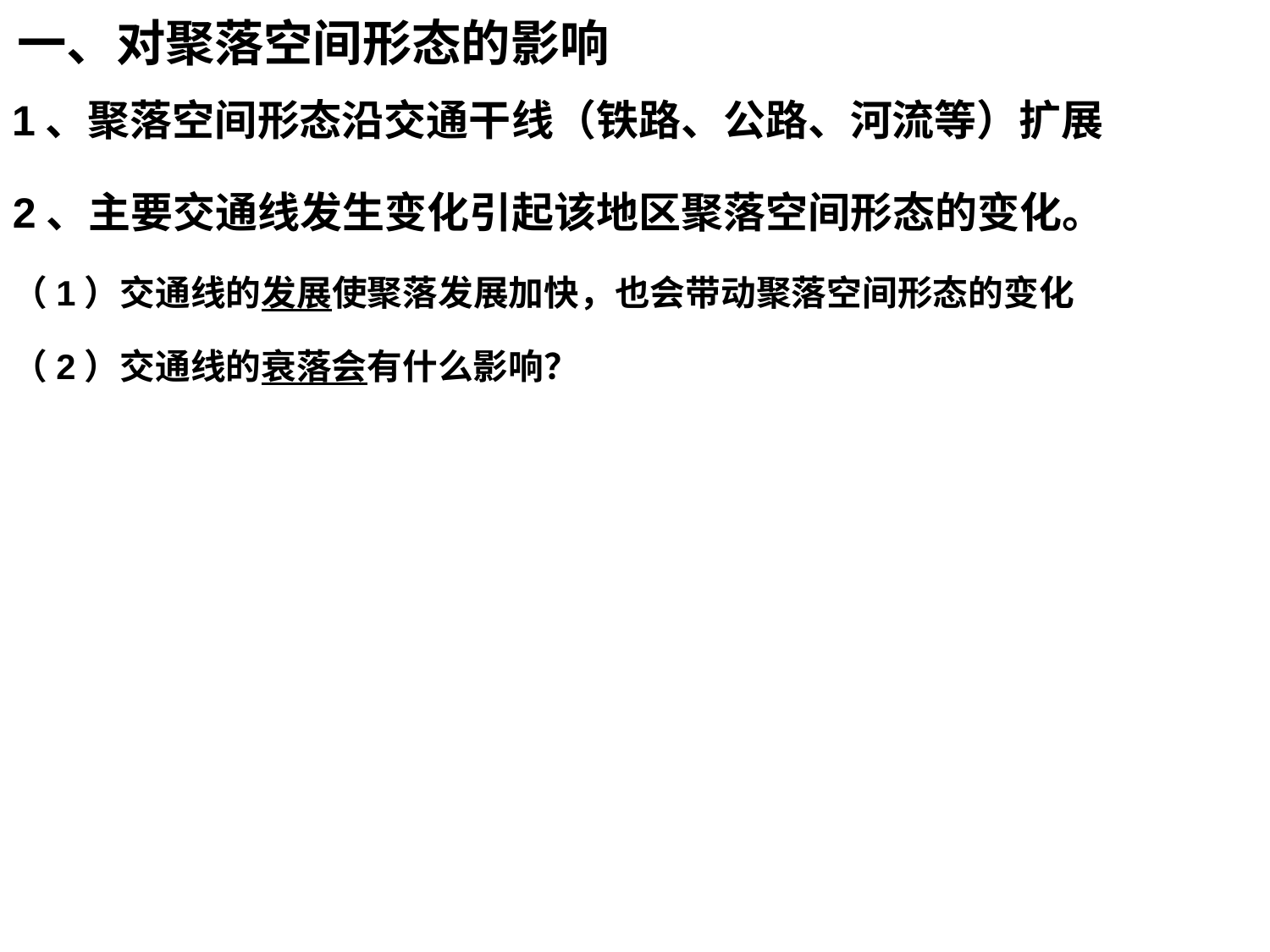

一、对聚落空间形态的影响
1、聚落空间形态沿交通干线（铁路、公路、河流等）扩展
2、主要交通线发生变化引起该地区聚落空间形态的变化。
（1）交通线的发展使聚落发展加快，也会带动聚落空间形态的变化
（2）交通线的衰落会有什么影响？